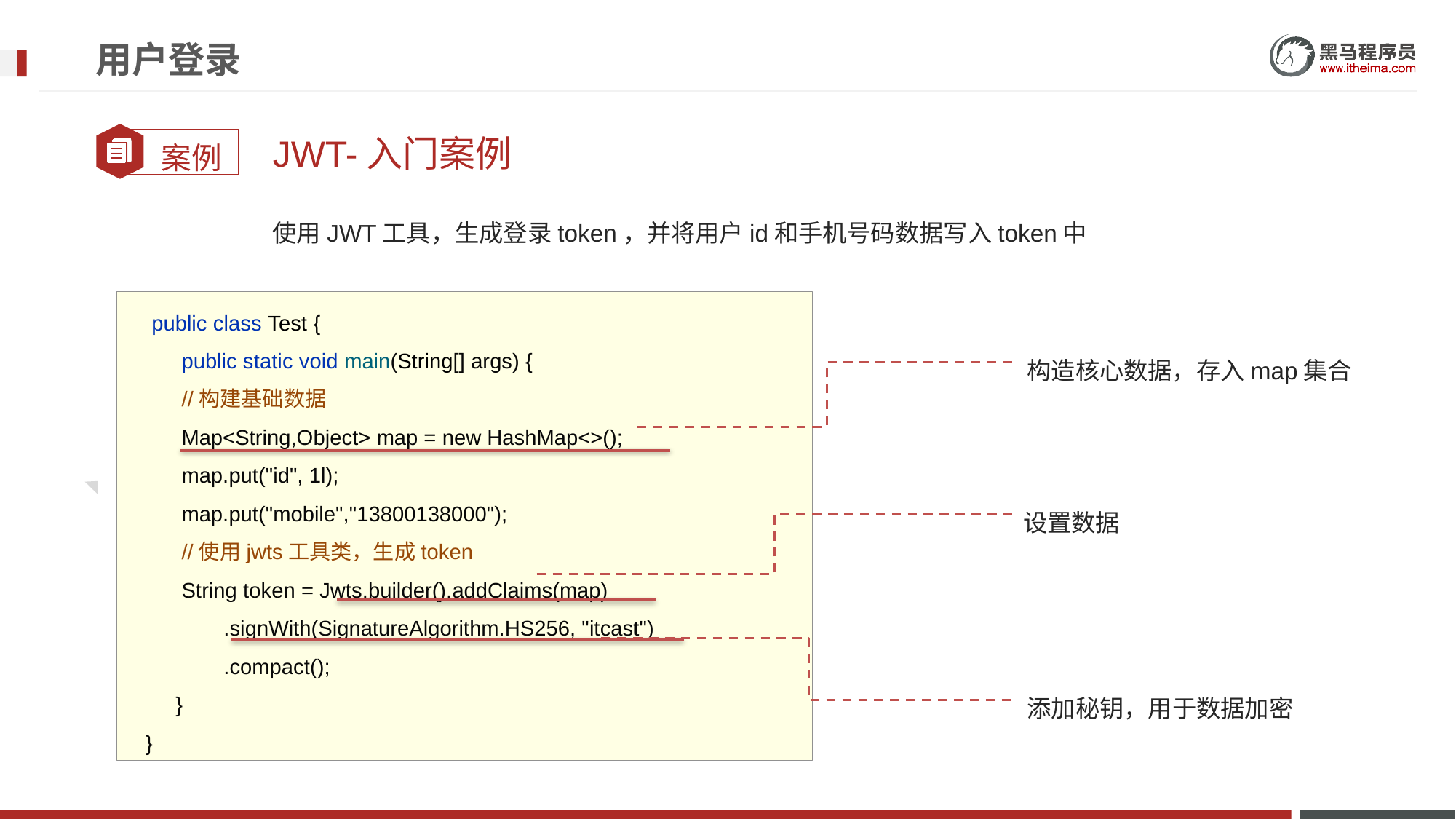

# 用户登录
JWT-入门案例
使用JWT工具，生成登录token，并将用户id和手机号码数据写入token中
    public class Test {
         public static void main(String[] args) {
         //构建基础数据
         Map<String,Object> map = new HashMap<>();
         map.put("id", 1l);
         map.put("mobile","13800138000");
         //使用jwts工具类，生成token
         String token = Jwts.builder().addClaims(map)
                .signWith(SignatureAlgorithm.HS256, "itcast")
                .compact();
        }
   }

构造核心数据，存入map集合

设置数据
添加秘钥，用于数据加密